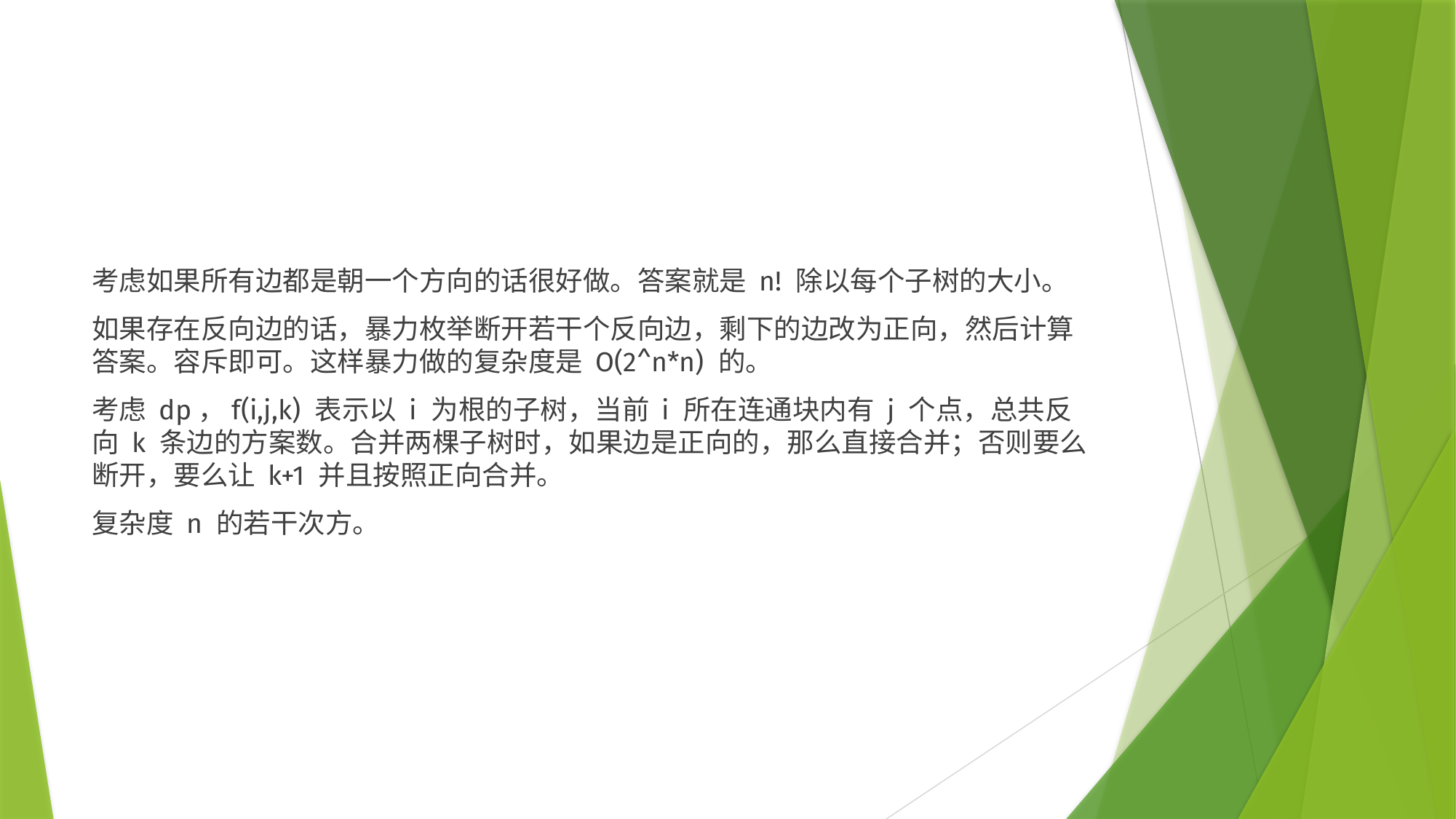

#
考虑如果所有边都是朝一个方向的话很好做。答案就是 n! 除以每个子树的大小。
如果存在反向边的话，暴力枚举断开若干个反向边，剩下的边改为正向，然后计算答案。容斥即可。这样暴力做的复杂度是 O(2^n*n) 的。
考虑 dp，f(i,j,k) 表示以 i 为根的子树，当前 i 所在连通块内有 j 个点，总共反向 k 条边的方案数。合并两棵子树时，如果边是正向的，那么直接合并；否则要么断开，要么让 k+1 并且按照正向合并。
复杂度 n 的若干次方。